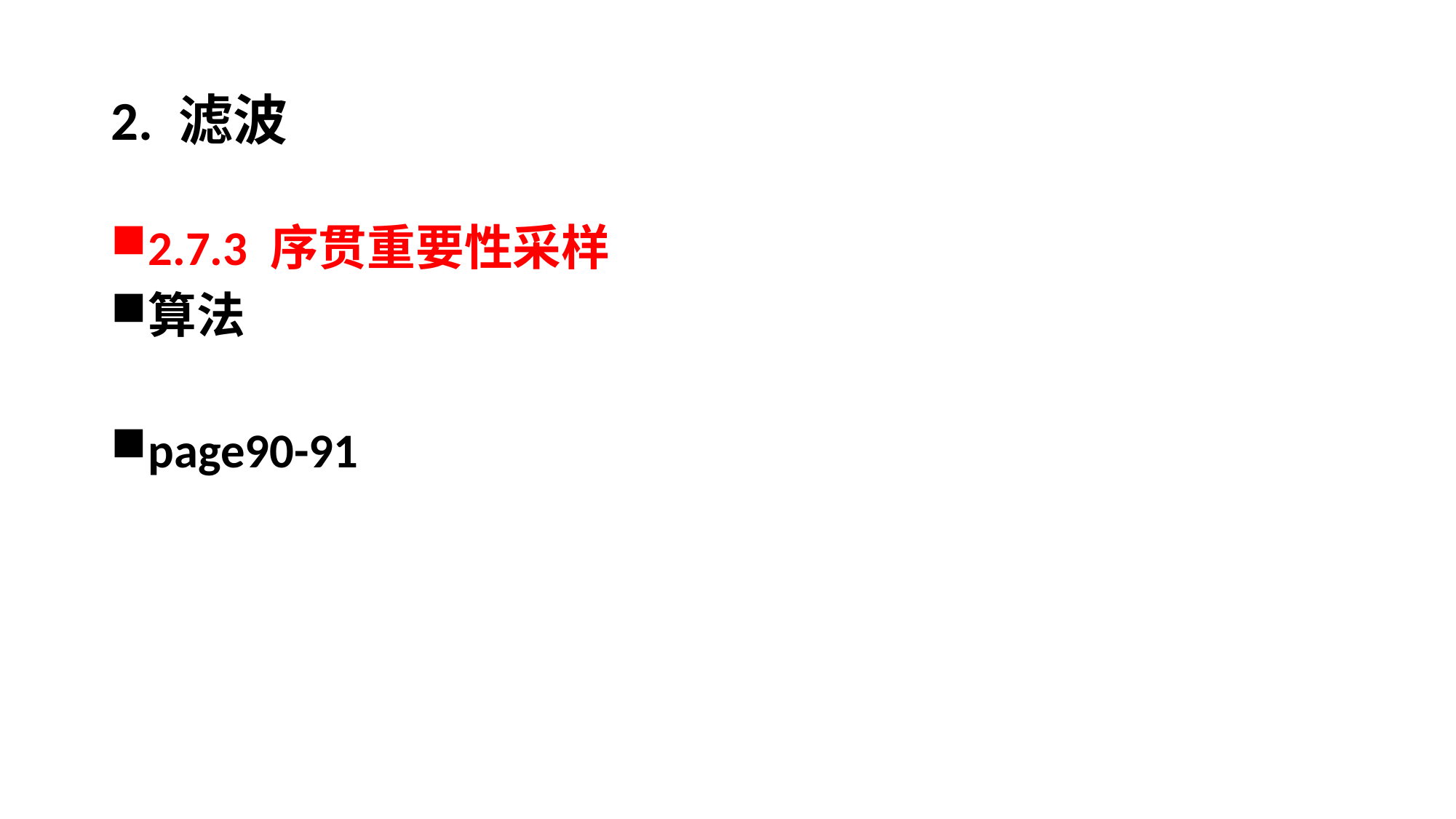

# 2. 滤波
2.7.3 序贯重要性采样
算法

page90-91